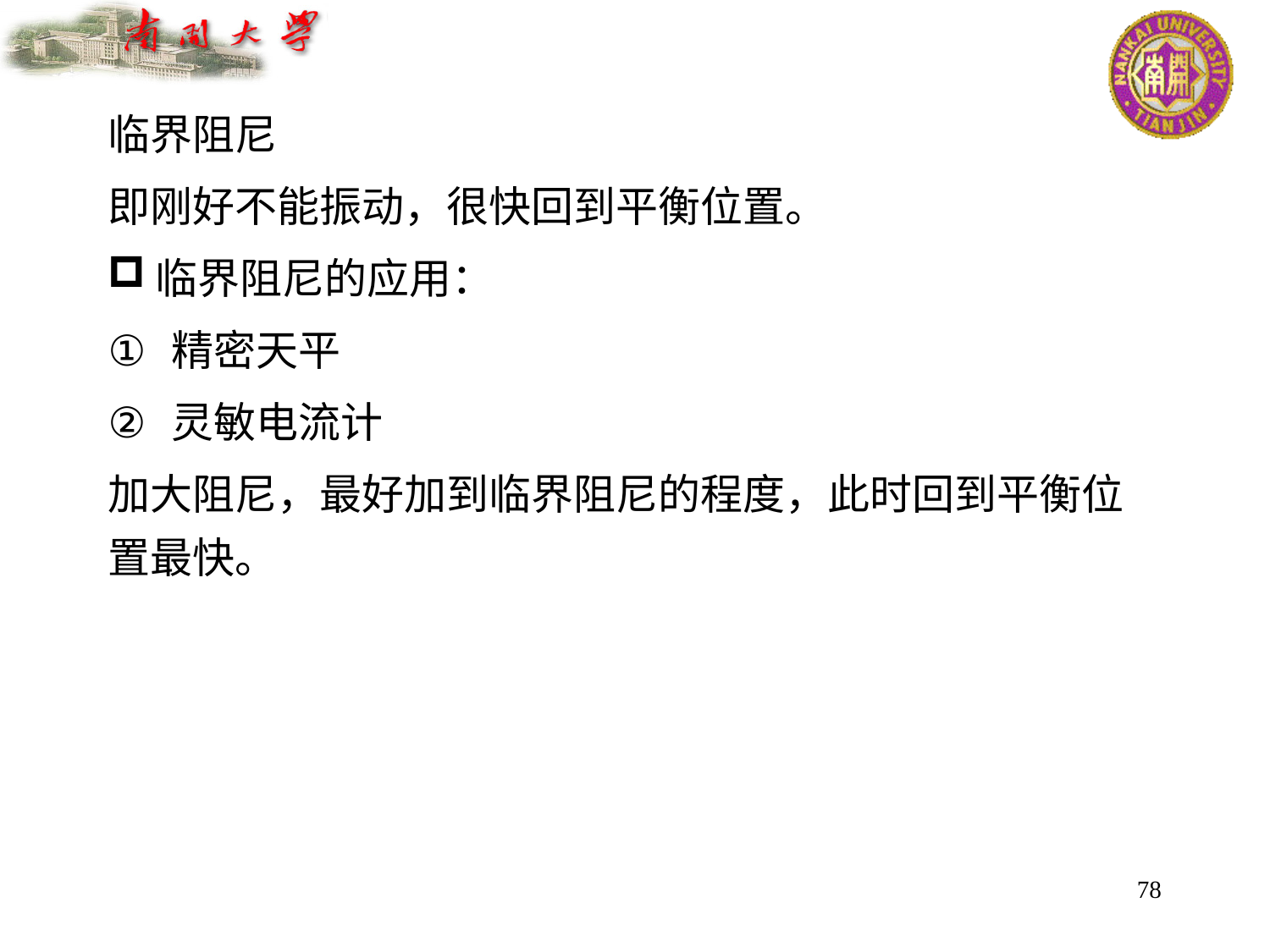

临界阻尼
即刚好不能振动，很快回到平衡位置。
临界阻尼的应用：
精密天平
灵敏电流计
加大阻尼，最好加到临界阻尼的程度，此时回到平衡位置最快。

78